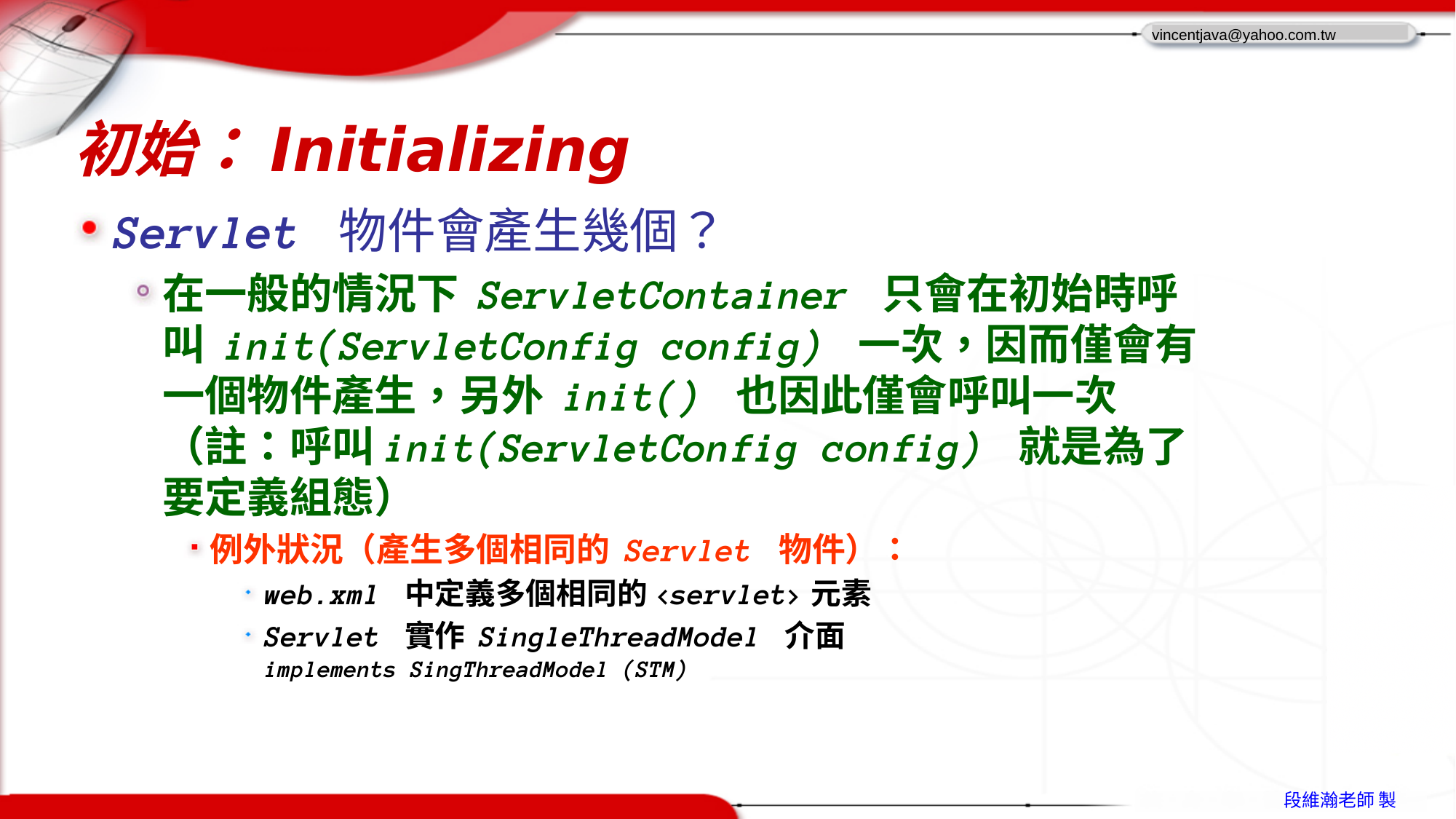

# 初始：Initializing
Servlet 物件會產生幾個？
在一般的情況下 ServletContainer 只會在初始時呼叫 init(ServletConfig config) 一次，因而僅會有一個物件產生，另外 init() 也因此僅會呼叫一次（註：呼叫init(ServletConfig config) 就是為了要定義組態）
例外狀況（產生多個相同的 Servlet 物件）：
web.xml 中定義多個相同的<servlet>元素
Servlet 實作 SingleThreadModel 介面
implements SingThreadModel (STM)